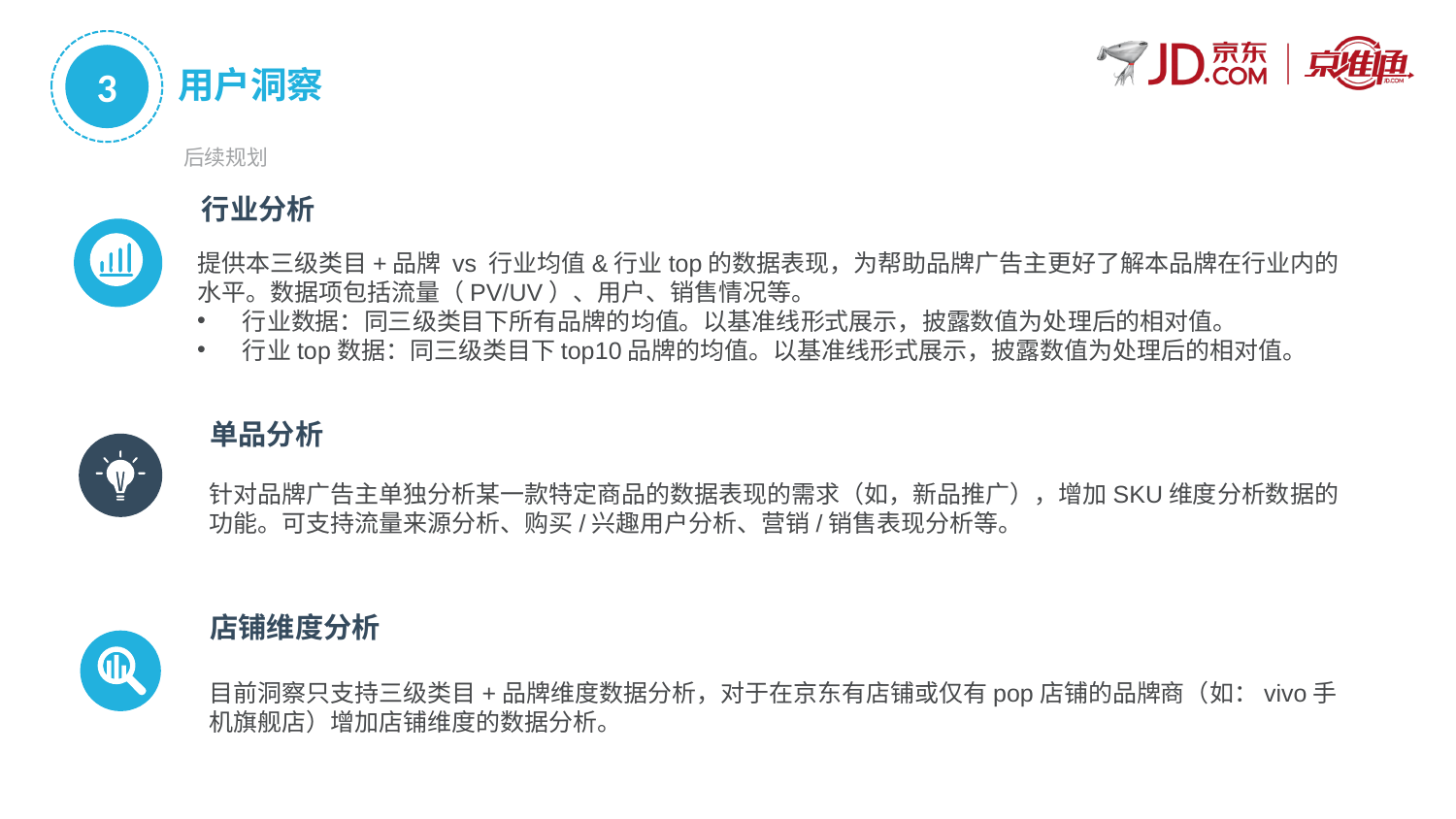

3
用户洞察
后续规划
行业分析

提供本三级类目+品牌 vs 行业均值&行业top的数据表现，为帮助品牌广告主更好了解本品牌在行业内的水平。数据项包括流量（PV/UV）、用户、销售情况等。
行业数据：同三级类目下所有品牌的均值。以基准线形式展示，披露数值为处理后的相对值。
行业top数据：同三级类目下top10品牌的均值。以基准线形式展示，披露数值为处理后的相对值。
单品分析

针对品牌广告主单独分析某一款特定商品的数据表现的需求（如，新品推广），增加SKU维度分析数据的功能。可支持流量来源分析、购买/兴趣用户分析、营销/销售表现分析等。
店铺维度分析

目前洞察只支持三级类目+品牌维度数据分析，对于在京东有店铺或仅有pop店铺的品牌商（如：vivo手机旗舰店）增加店铺维度的数据分析。